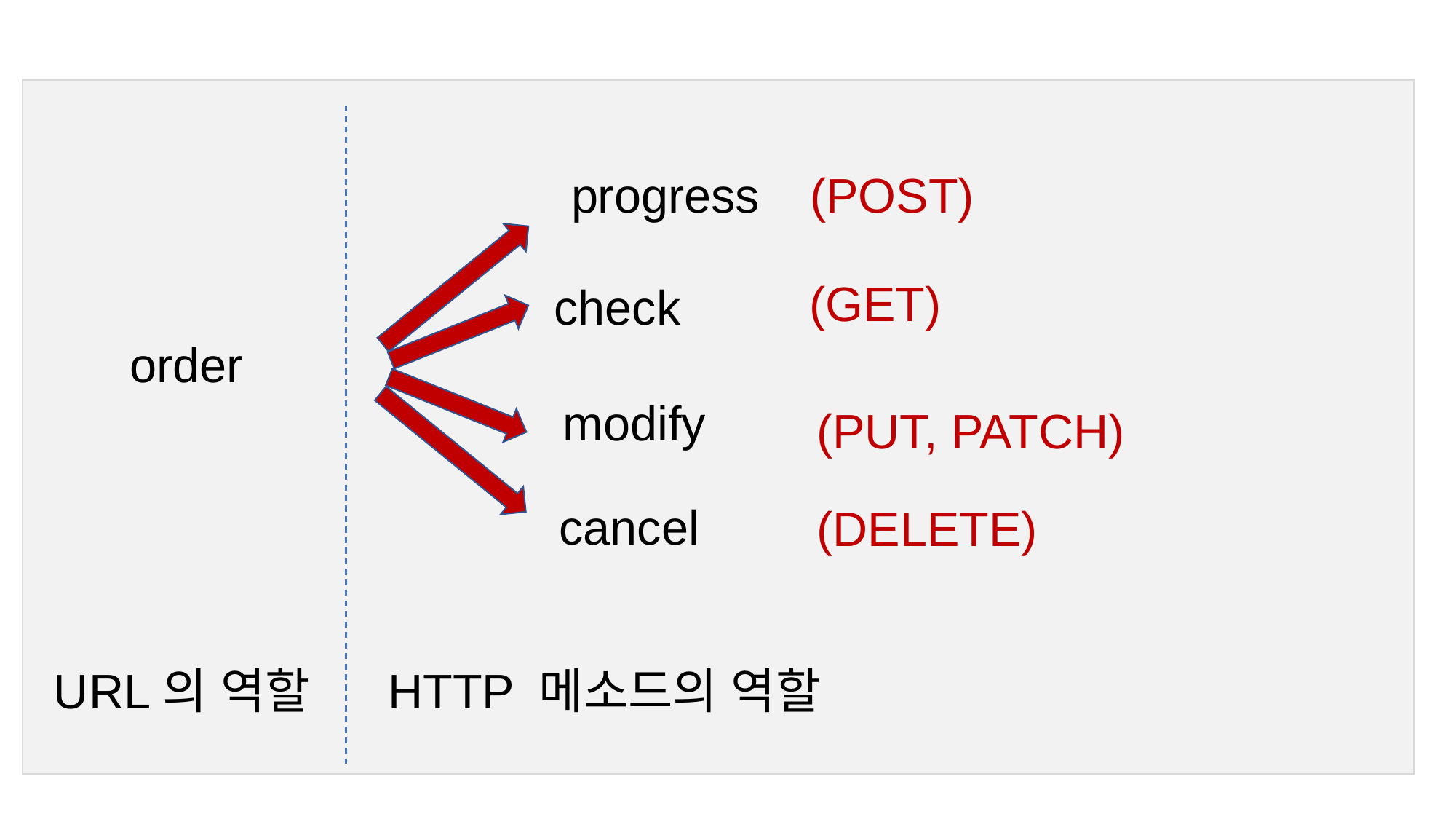

progress
(POST)

(GET)
check
order

modify
(PUT, PATCH)
cancel
(DELETE)
URL의 역할
HTTP 메소드의 역할